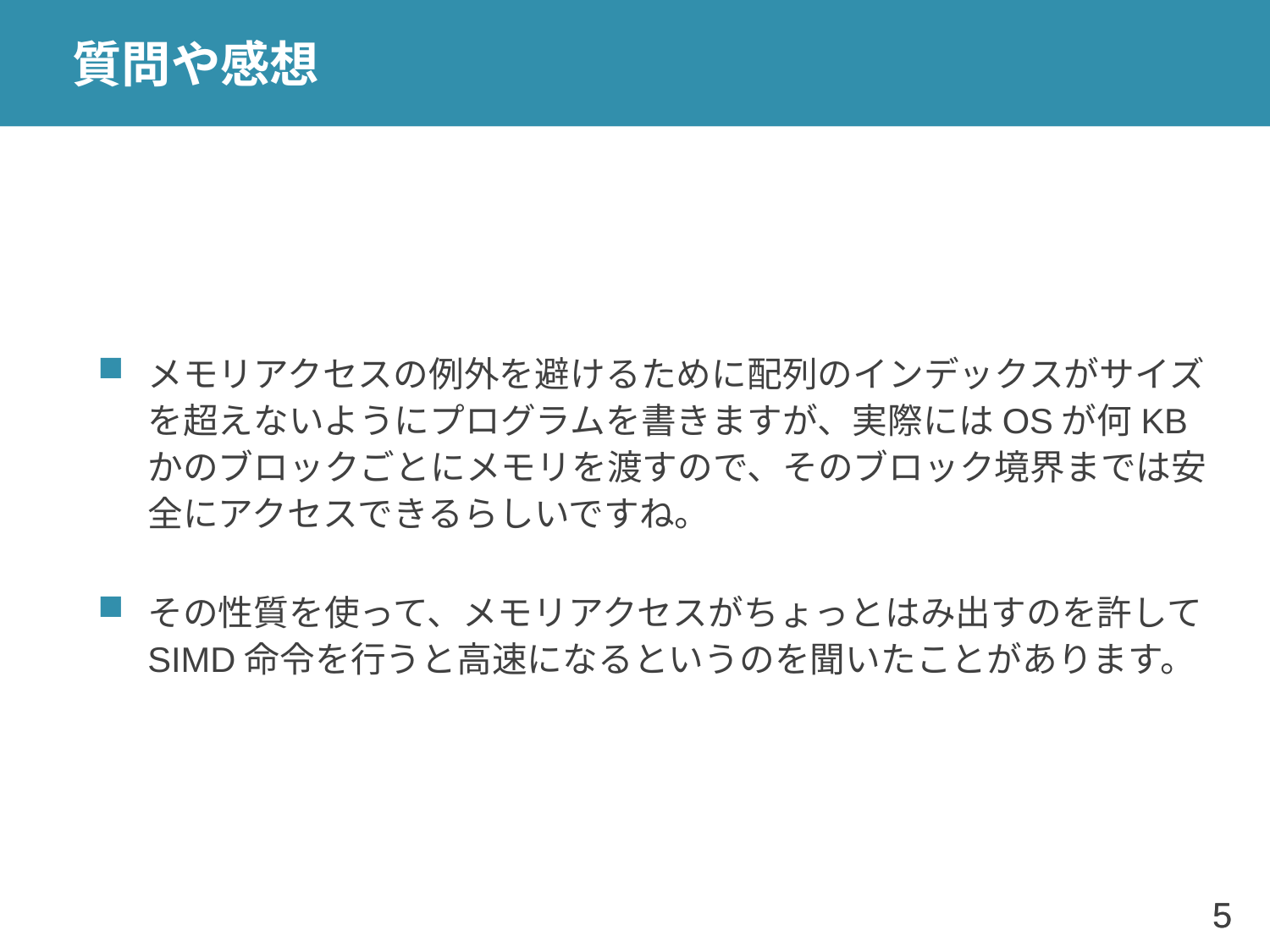

# 質問や感想
メモリアクセスの例外を避けるために配列のインデックスがサイズを超えないようにプログラムを書きますが、実際にはOSが何KBかのブロックごとにメモリを渡すので、そのブロック境界までは安全にアクセスできるらしいですね。
その性質を使って、メモリアクセスがちょっとはみ出すのを許してSIMD命令を行うと高速になるというのを聞いたことがあります。